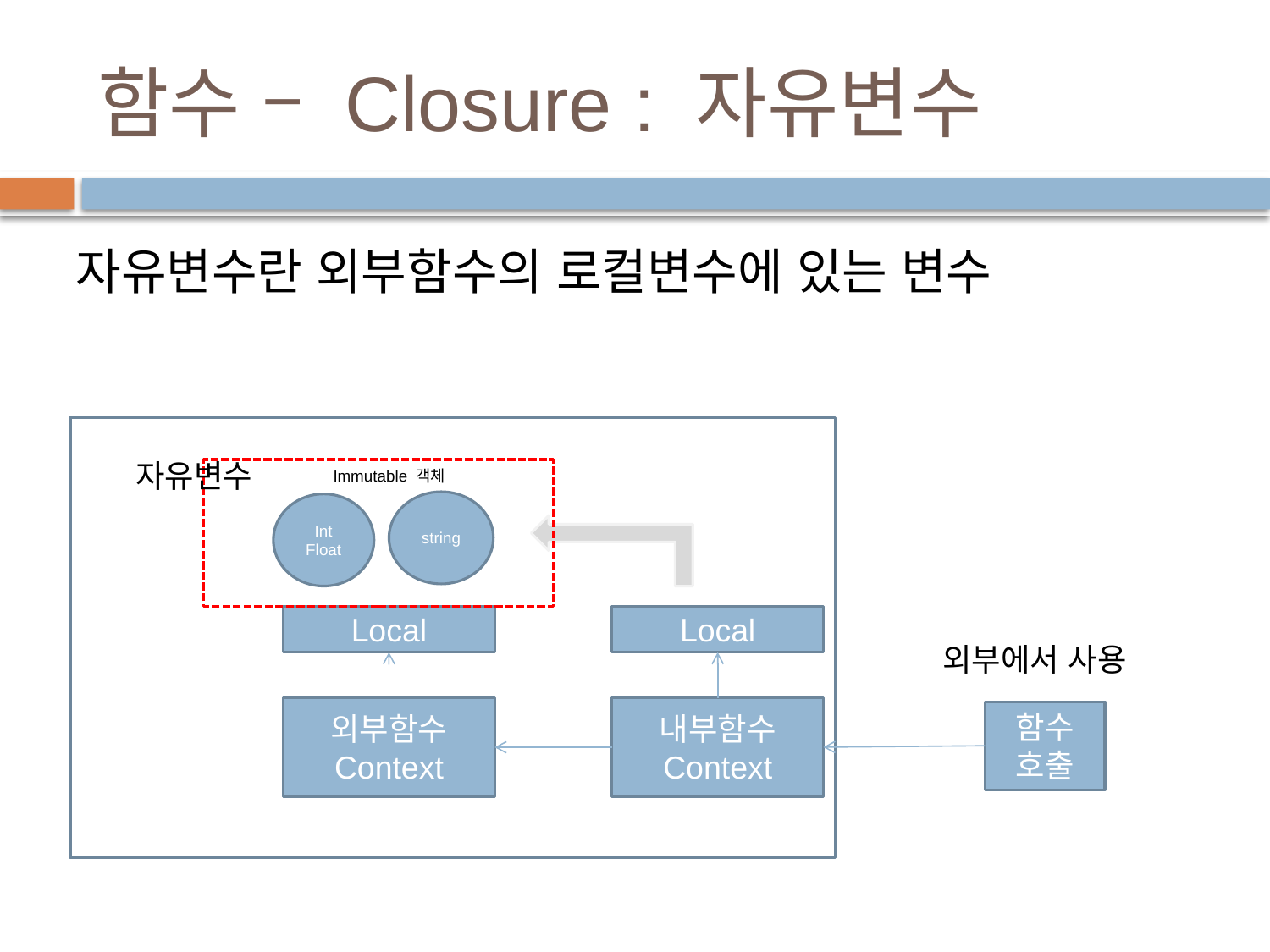

# 함수 – Closure : 자유변수
자유변수란 외부함수의 로컬변수에 있는 변수

자유변수

Immutable 객체

string
Int
Float
Local
Local
외부함수
Context
내부함수
Context
외부에서 사용
함수 호출